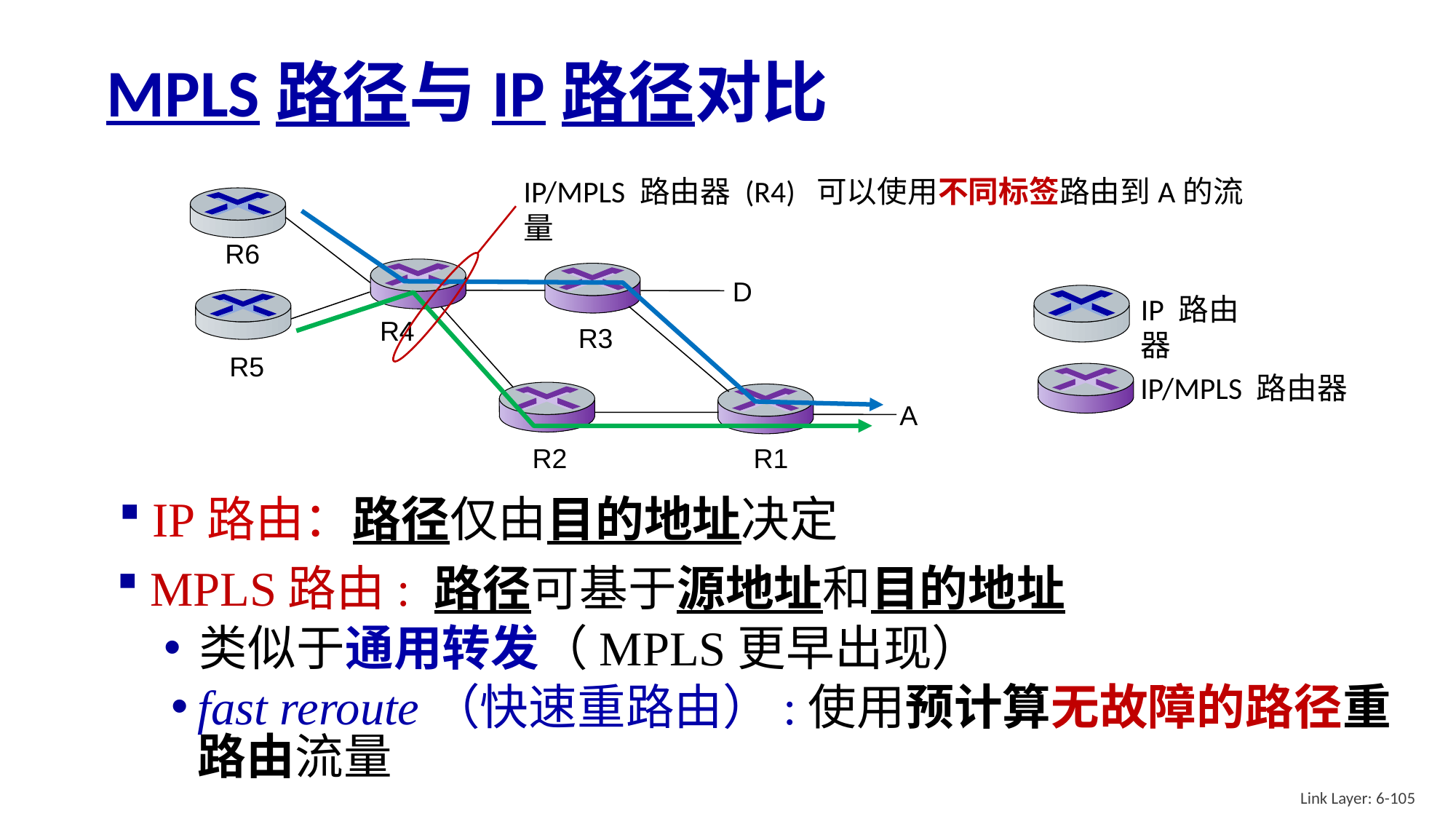

# MPLS路径与IP路径对比
IP/MPLS 路由器 (R4)  可以使用不同标签路由到A的流量

R6

D
IP 路由器

R4
R3
R5

IP/MPLS 路由器

A

R2
R1
IP路由：路径仅由目的地址决定
MPLS路由: 路径可基于源地址和目的地址
类似于通用转发（MPLS更早出现）
fast reroute（快速重路由）:使用预计算无故障的路径重路由流量
Link Layer: 6-105